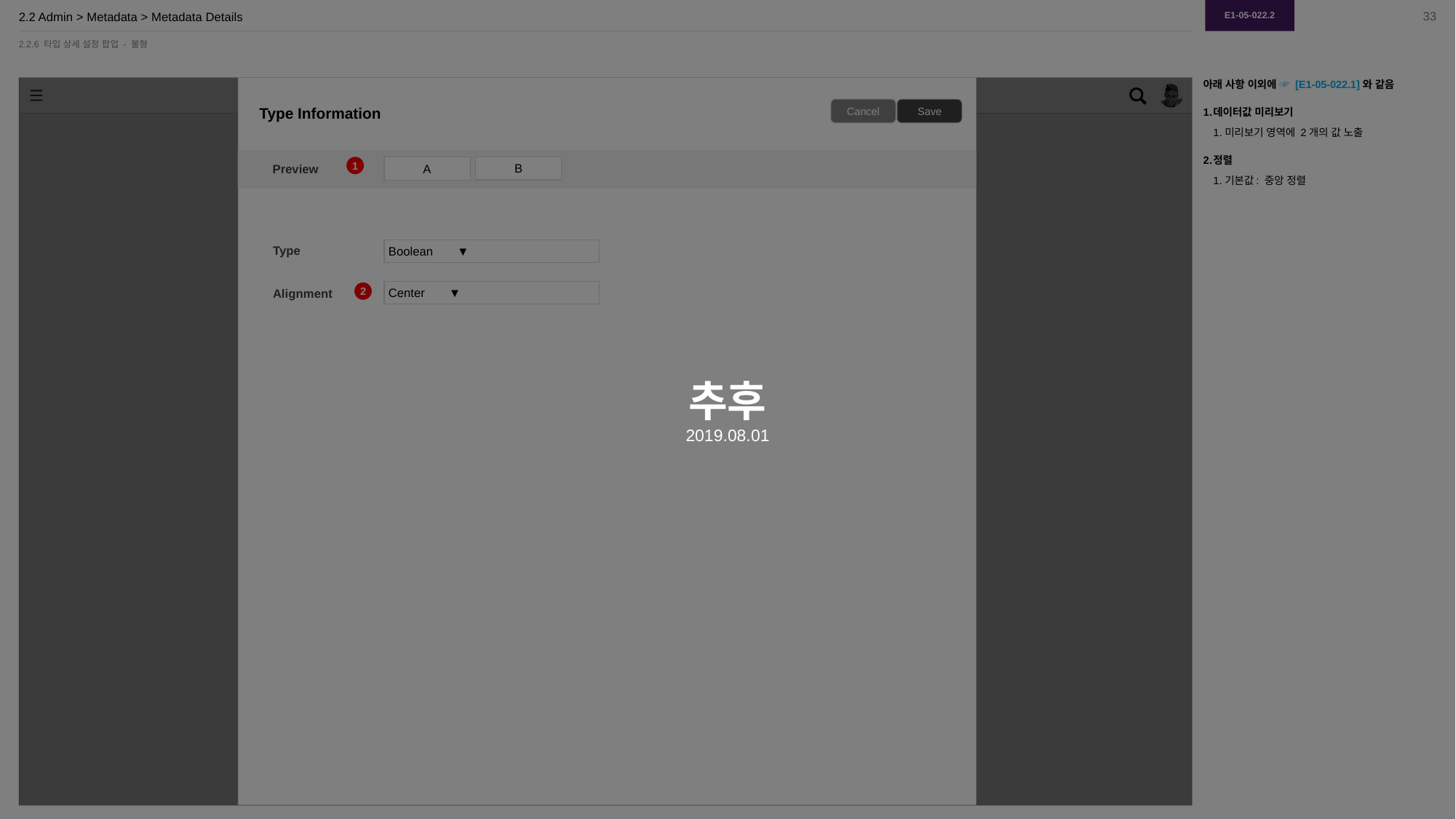

추후
2019.08.01
E1-05-022.2
33
# 2.2 Admin > Metadata > Metadata Details
2.2.6 타입 상세 설정 팝업 - 불형
Type Information
아래 사항 이외에 ☞ [E1-05-022.1]와 같음
데이터값 미리보기
미리보기 영역에 2개의 값 노출
정렬
기본값: 중앙 정렬
Cancel
Save

B
A
1
Preview
Boolean       ▼
Type
Center       ▼
2
Alignment